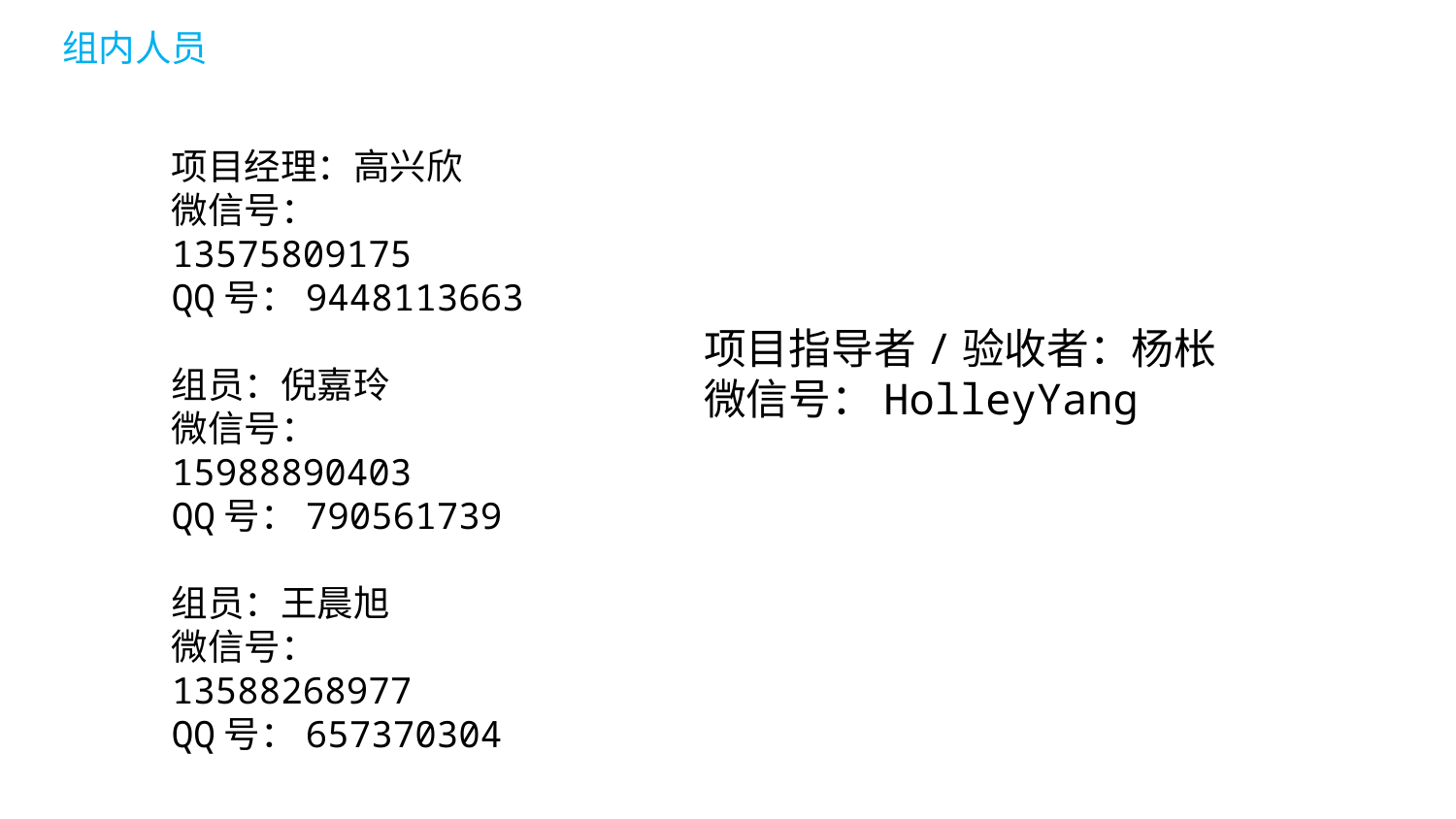

组内人员
项目经理：高兴欣
微信号：13575809175
QQ号：9448113663

组员：倪嘉玲
微信号：15988890403
QQ号：790561739

组员：王晨旭
微信号：13588268977
QQ号：657370304
项目指导者/验收者：杨枨
微信号：HolleyYang